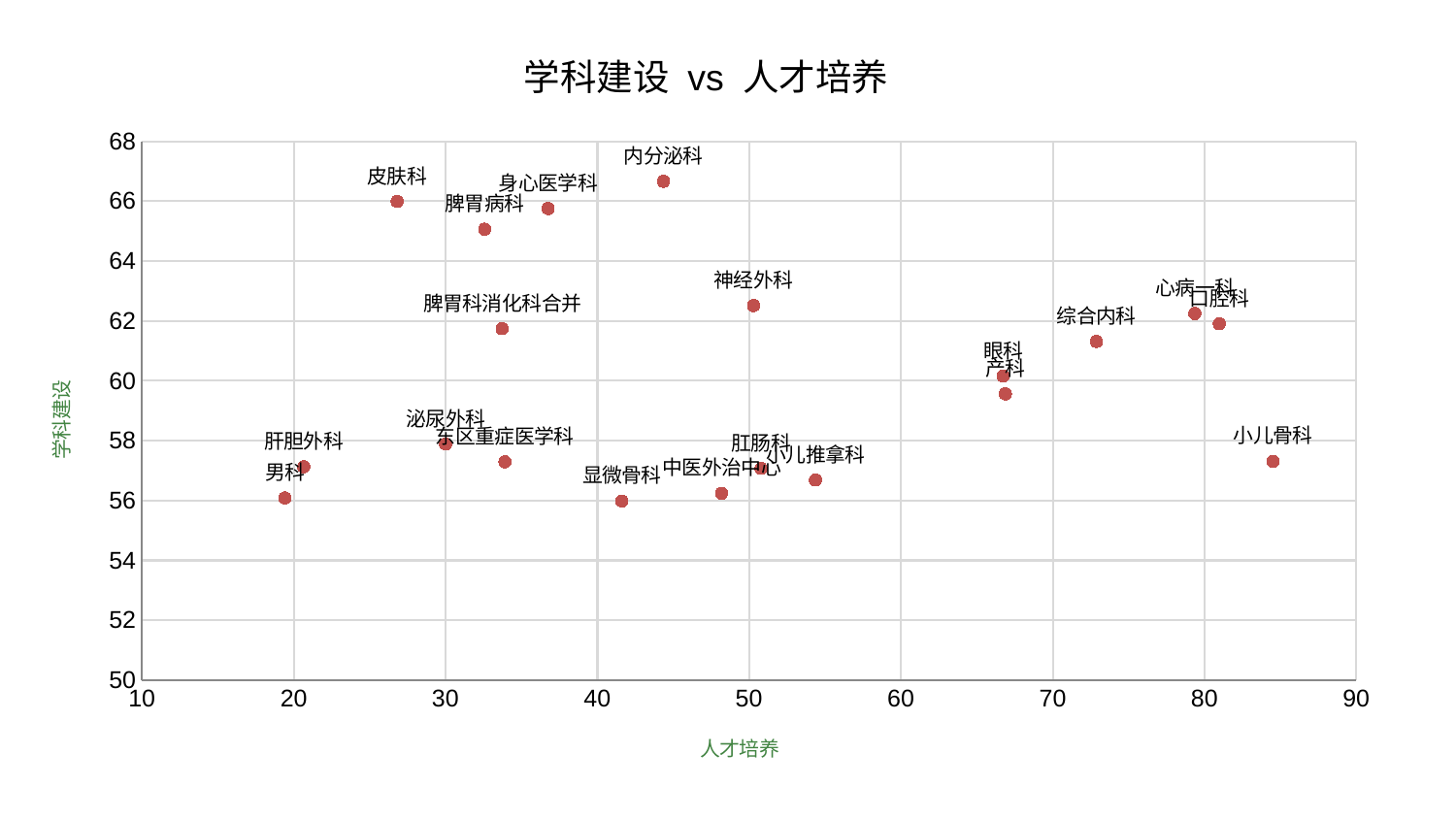

### Chart: 学科建设 vs 人才培养

| Category | 学科建设 |
|---|---|
264